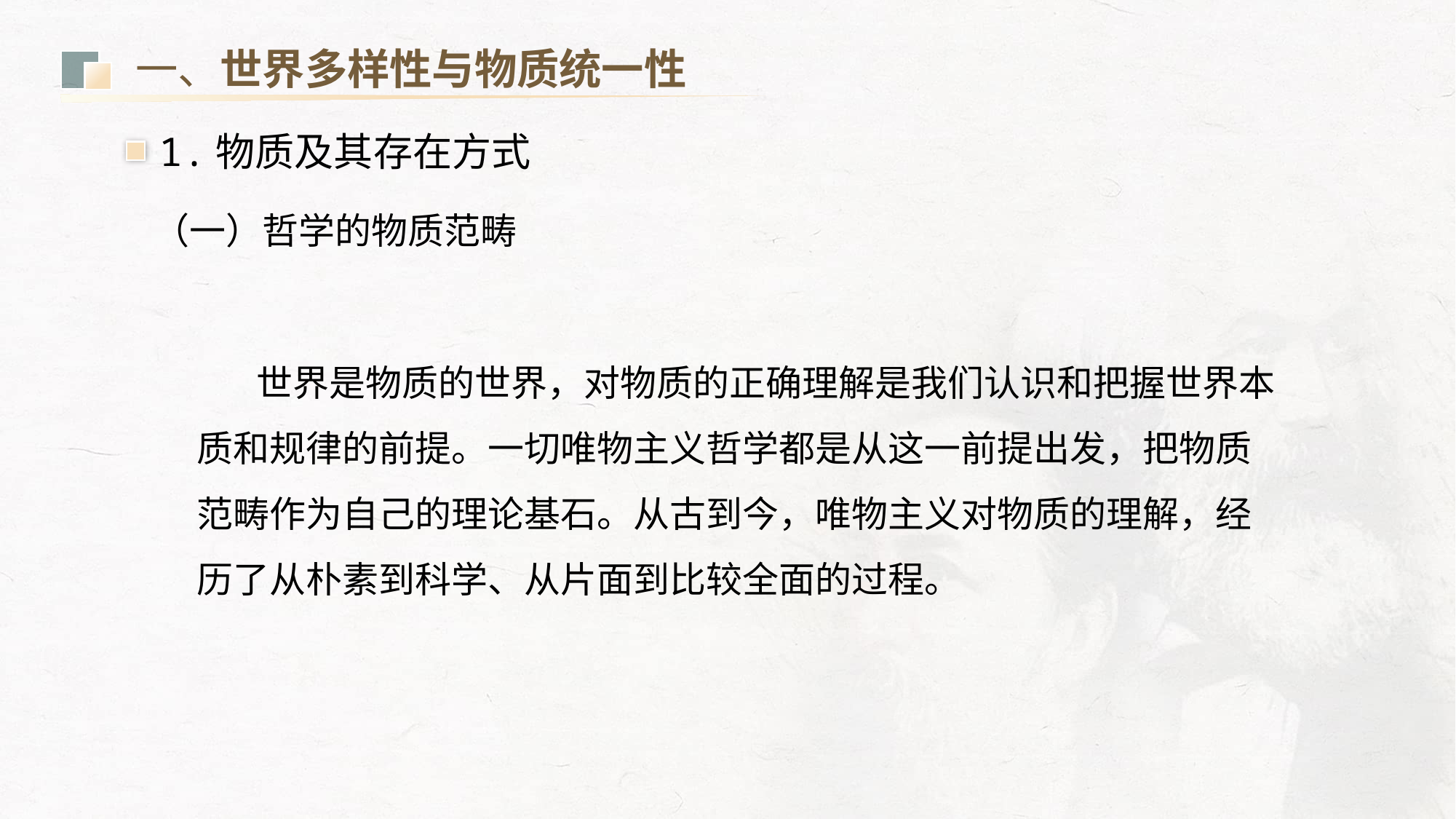

一、世界多样性与物质统一性

1.物质及其存在方式

（一）哲学的物质范畴
世界是物质的世界，对物质的正确理解是我们认识和把握世界本质和规律的前提。一切唯物主义哲学都是从这一前提出发，把物质范畴作为自己的理论基石。从古到今，唯物主义对物质的理解，经历了从朴素到科学、从片面到比较全面的过程。